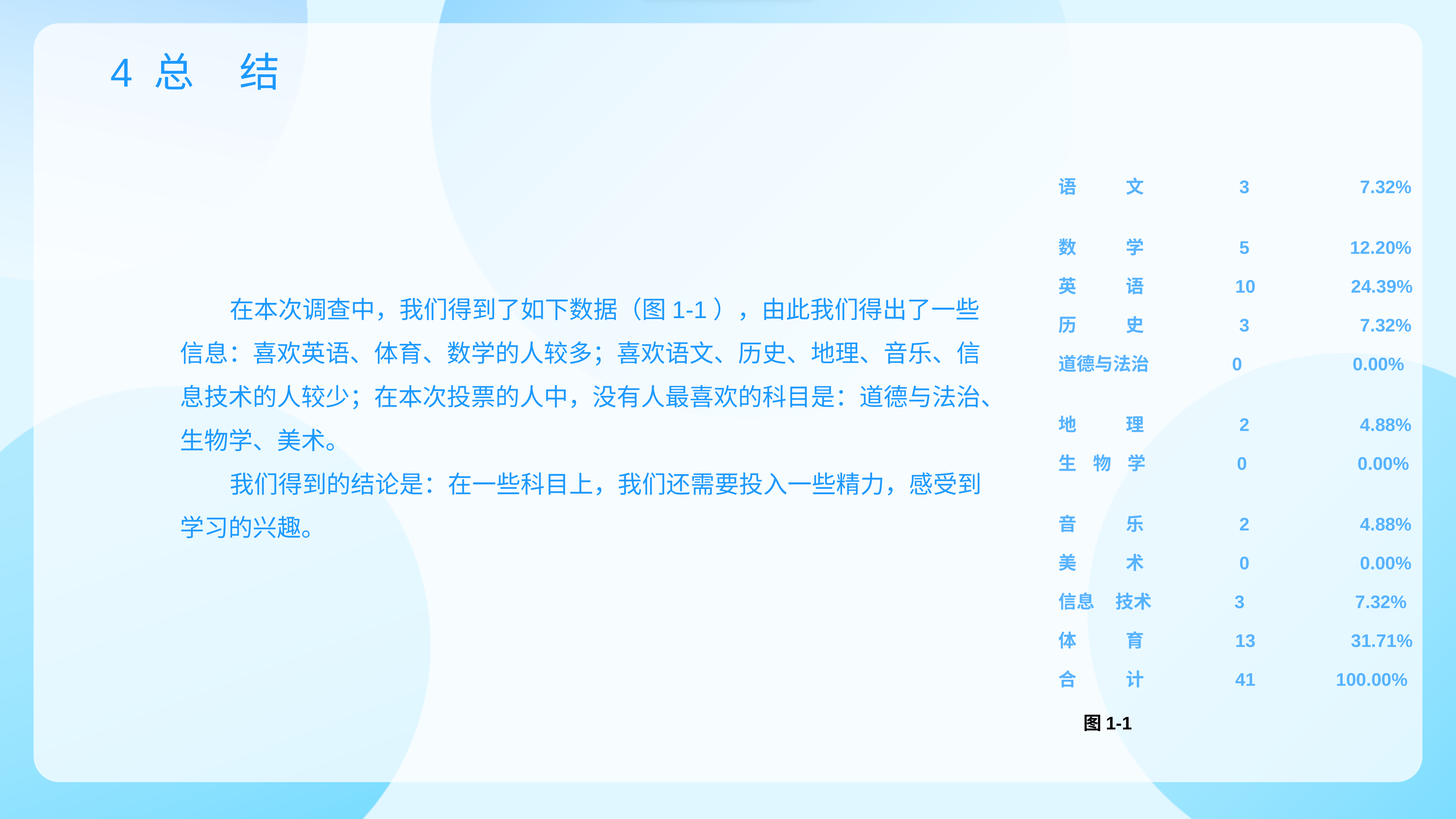

4 总     结

语            文                      3                      7.32%

数            学                      5                    12.20%

英            语                     10                   24.39%

历            史                      3                      7.32%

道德与法治                   0                      0.00%

地            理                      2                      4.88%

生    物    学                     0                      0.00%

音            乐                      2                      4.88%

美            术                      0                      0.00%

信息     技术                   3                      7.32%

体            育                     13                   31.71%

合            计                     41                100.00%
                                                                                             图1-1

        在本次调查中，我们得到了如下数据（图1-1），由此我们得出了一些信息：喜欢英语、体育、数学的人较多；喜欢语文、历史、地理、音乐、信息技术的人较少；在本次投票的人中，没有人最喜欢的科目是：道德与法治、生物学、美术。
        我们得到的结论是：在一些科目上，我们还需要投入一些精力，感受到学习的兴趣。